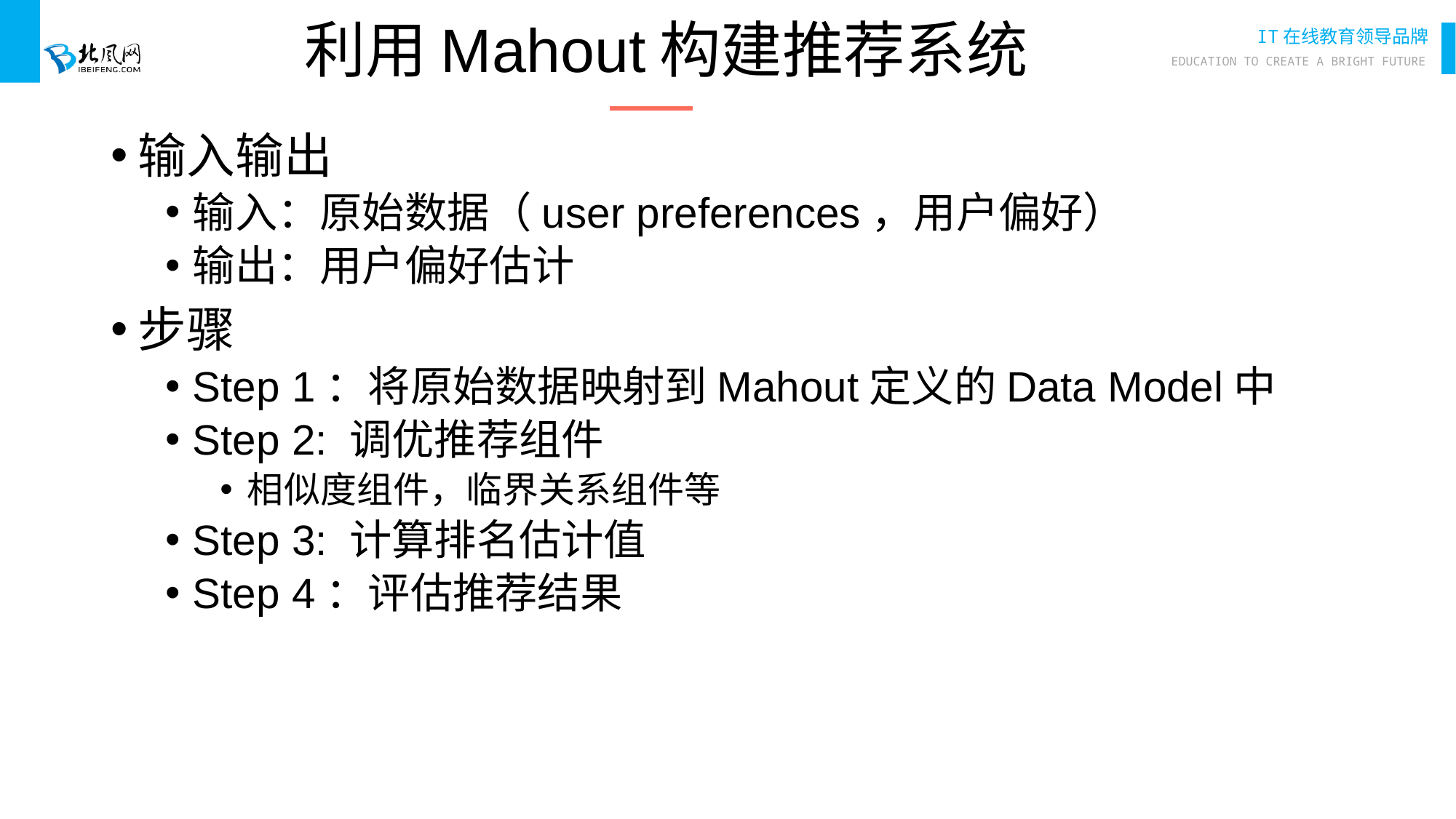

# 利用Mahout构建推荐系统
输入输出
输入：原始数据（user preferences，用户偏好）
输出：用户偏好估计
步骤
Step 1：将原始数据映射到Mahout定义的Data Model中
Step 2: 调优推荐组件
相似度组件，临界关系组件等
Step 3: 计算排名估计值
Step 4：评估推荐结果